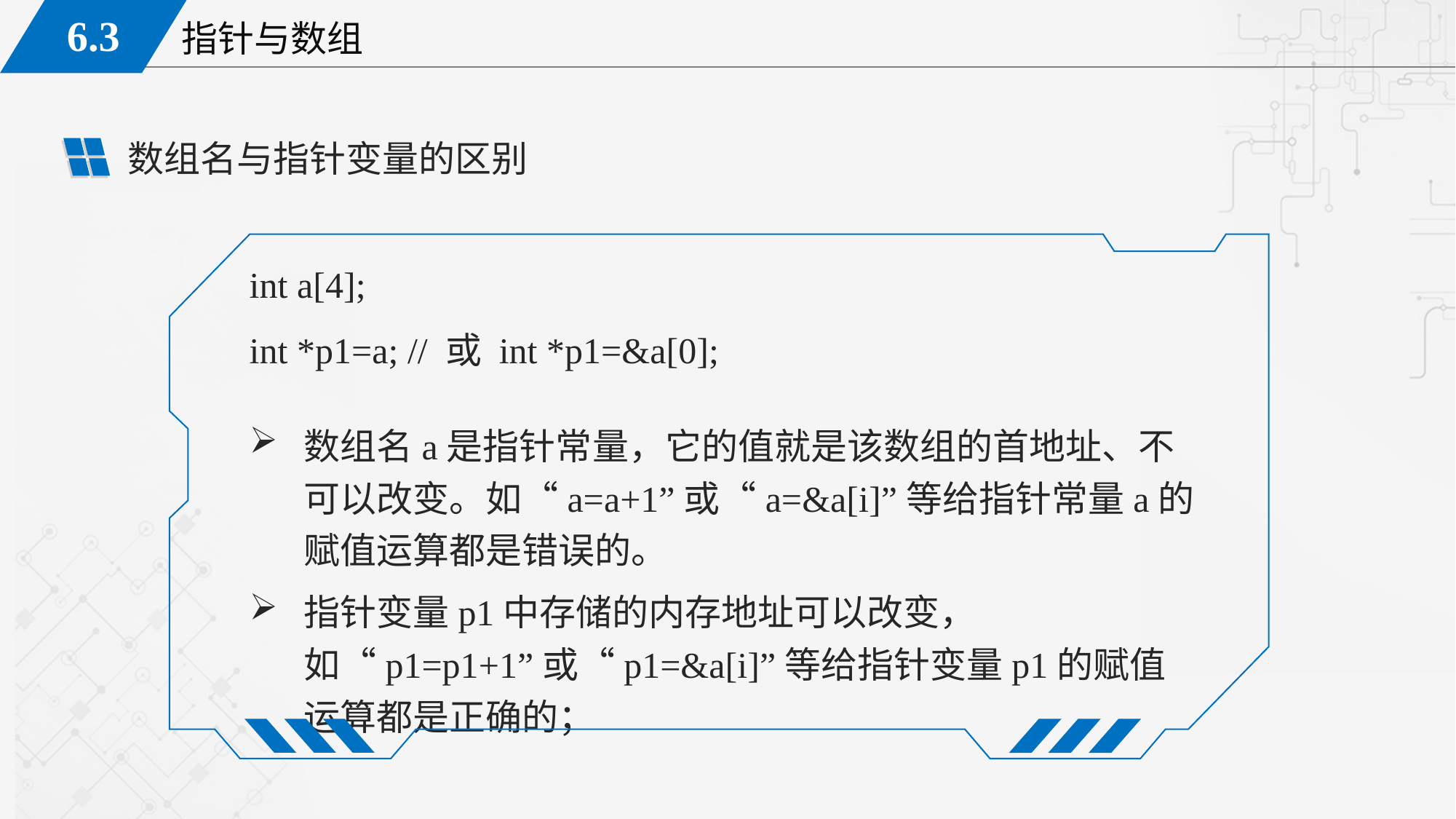

数组名与指针变量的区别

int a[4];
int *p1=a; // 或 int *p1=&a[0];

数组名a是指针常量，它的值就是该数组的首地址、不可以改变。如“a=a+1”或“a=&a[i]”等给指针常量a的赋值运算都是错误的。
指针变量p1中存储的内存地址可以改变，如“p1=p1+1”或“p1=&a[i]”等给指针变量p1的赋值运算都是正确的；